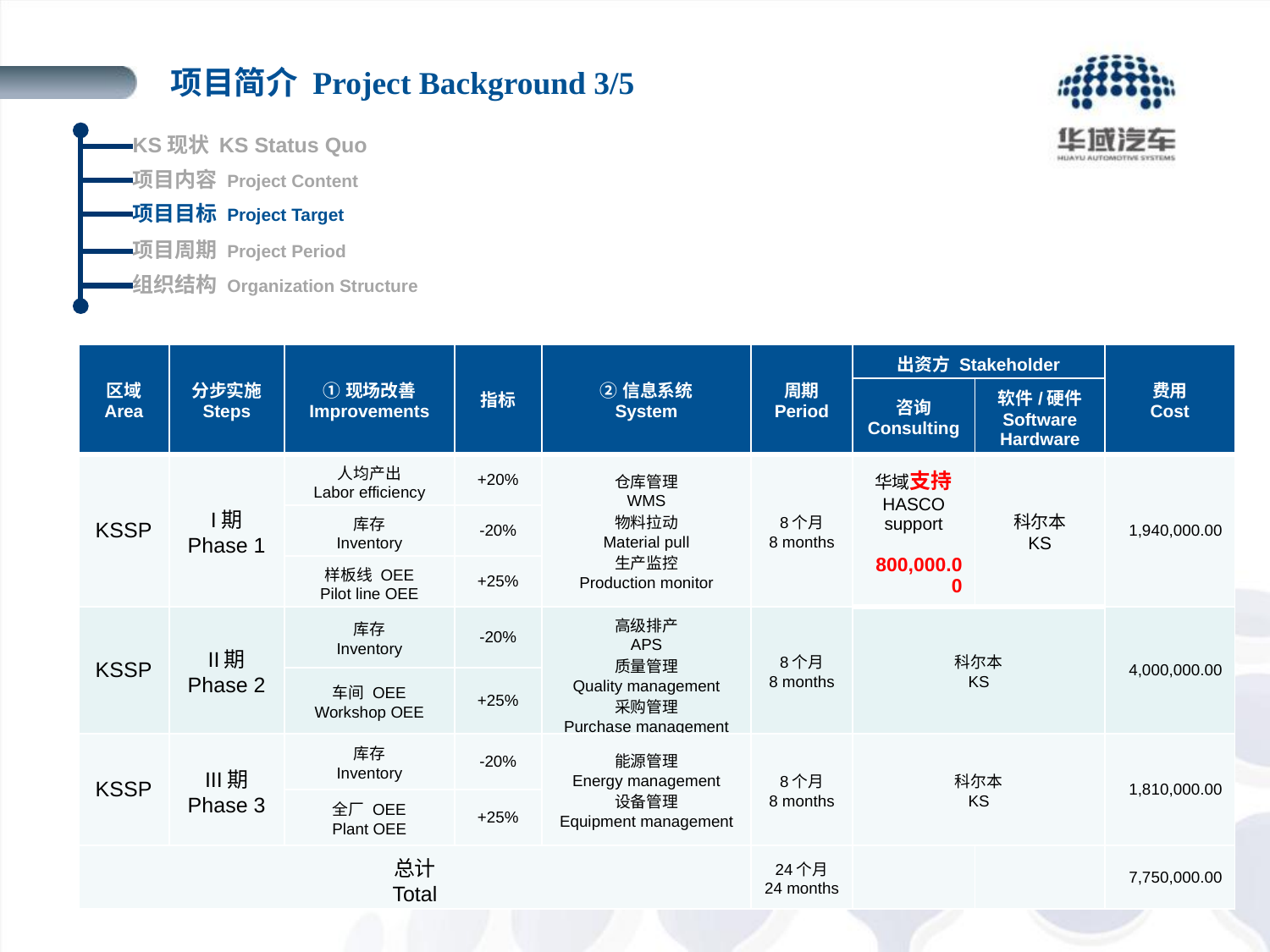

项目简介 Project Background 3/5
KS现状 KS Status Quo
项目内容 Project Content
项目目标 Project Target
项目周期 Project Period
组织结构 Organization Structure
| 区域 Area | 分步实施 Steps | ①现场改善 Improvements | 指标 | ②信息系统 System | 周期 Period | 出资方 Stakeholder |  | 费用 Cost |
| --- | --- | --- | --- | --- | --- | --- | --- | --- |
|  |  |  |  |  |  | 咨询 Consulting | 软件/硬件 Software Hardware |  |
| KSSP | I期 Phase 1 | 人均产出 Labor efficiency | +20% | 仓库管理 WMS 物料拉动 Material pull 生产监控 Production monitor | 8个月 8 months | 华域支持 HASCO support 800,000.00 | 科尔本 KS | 1,940,000.00 |
|  |  | 库存 Inventory | -20% |  |  |  |  |  |
|  |  | 样板线 OEE Pilot line OEE | +25% |  |  |  |  |  |
| KSSP | II期 Phase 2 | 库存 Inventory | -20% | 高级排产 APS 质量管理 Quality management 采购管理 Purchase management | 8个月 8 months | 科尔本 KS |  | 4,000,000.00 |
|  |  | 车间 OEE Workshop OEE | +25% |  |  |  |  |  |
| KSSP | III期 Phase 3 | 库存 Inventory | -20% | 能源管理 Energy management 设备管理 Equipment management | 8个月 8 months | 科尔本 KS |  | 1,810,000.00 |
|  |  | 全厂 OEE Plant OEE | +25% |  |  |  |  |  |
| 总计 Total |  |  |  |  | 24个月 24 months |  |  | 7,750,000.00 |